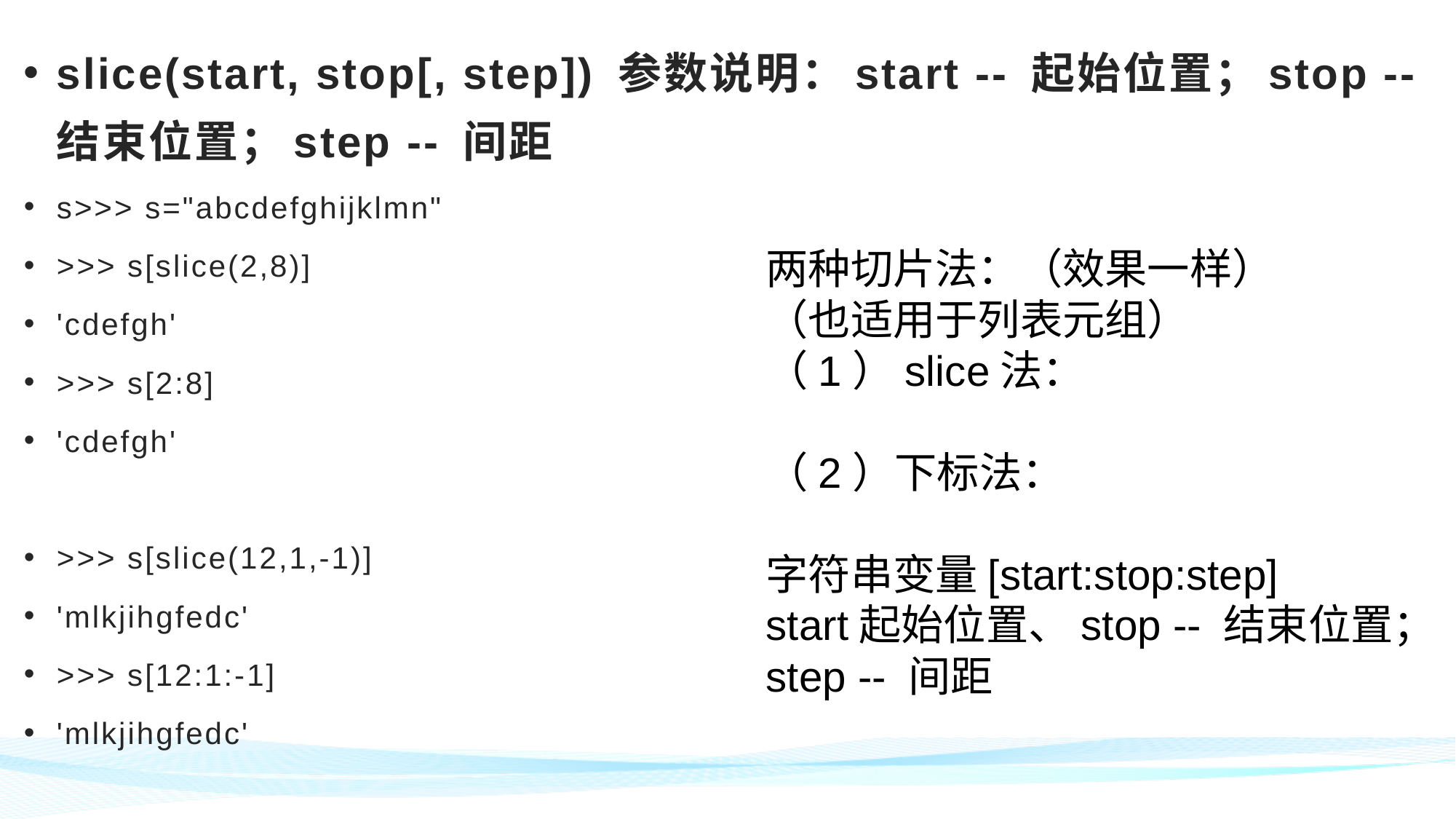

slice(start, stop[, step]) 参数说明：start -- 起始位置；stop -- 结束位置；step -- 间距
s>>> s="abcdefghijklmn"
>>> s[slice(2,8)]
'cdefgh'
>>> s[2:8]
'cdefgh'

>>> s[slice(12,1,-1)]
'mlkjihgfedc'
>>> s[12:1:-1]
'mlkjihgfedc'
两种切片法：（效果一样）
（也适用于列表元组）
（1）slice法：

（2）下标法：

字符串变量[start:stop:step]
start起始位置、stop -- 结束位置；
step -- 间距